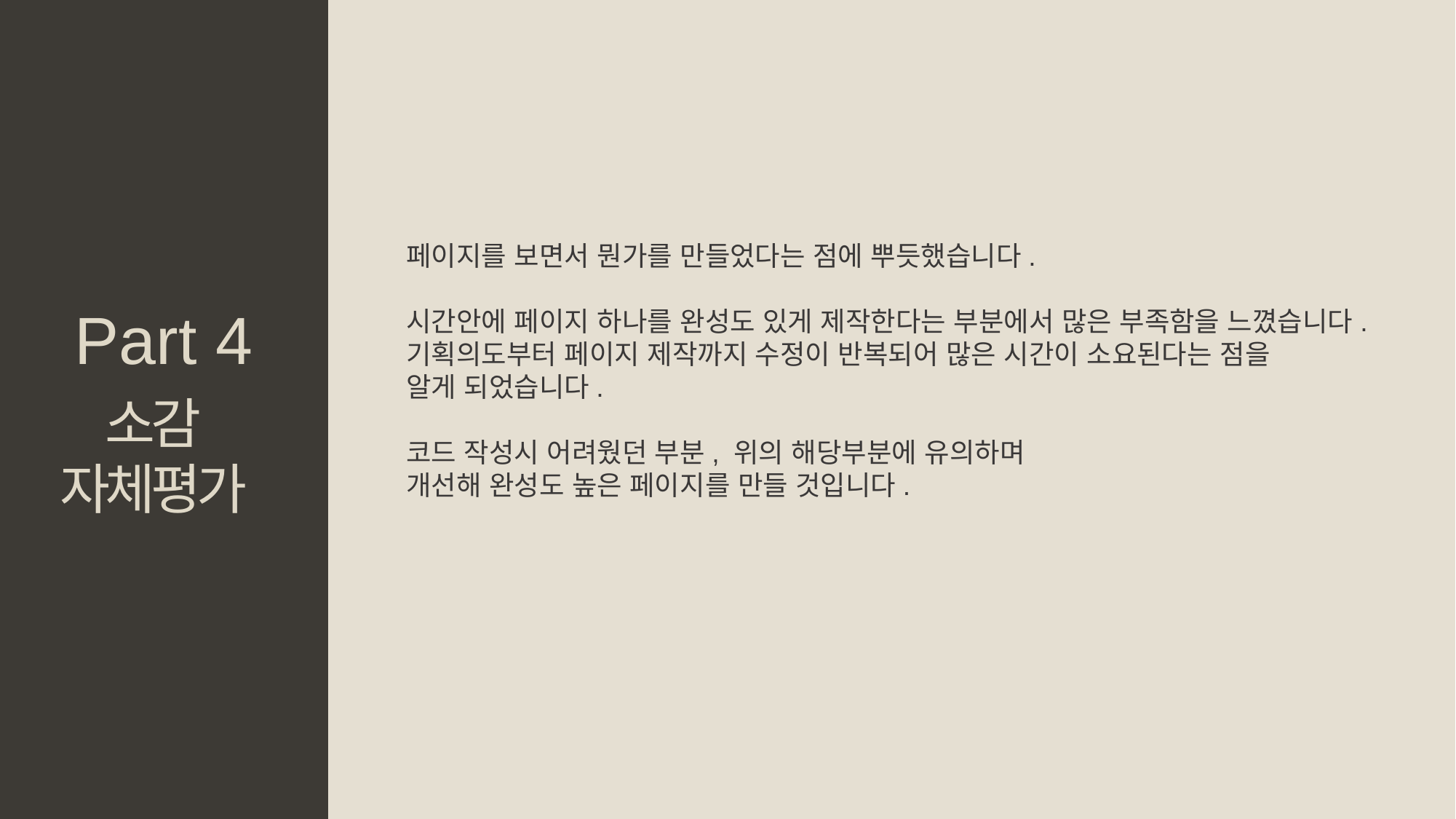

페이지를 보면서 뭔가를 만들었다는 점에 뿌듯했습니다.

시간안에 페이지 하나를 완성도 있게 제작한다는 부분에서 많은 부족함을 느꼈습니다.
기획의도부터 페이지 제작까지 수정이 반복되어 많은 시간이 소요된다는 점을
알게 되었습니다.

코드 작성시 어려웠던 부분, 위의 해당부분에 유의하며
개선해 완성도 높은 페이지를 만들 것입니다.
Part 4
소감
자체평가